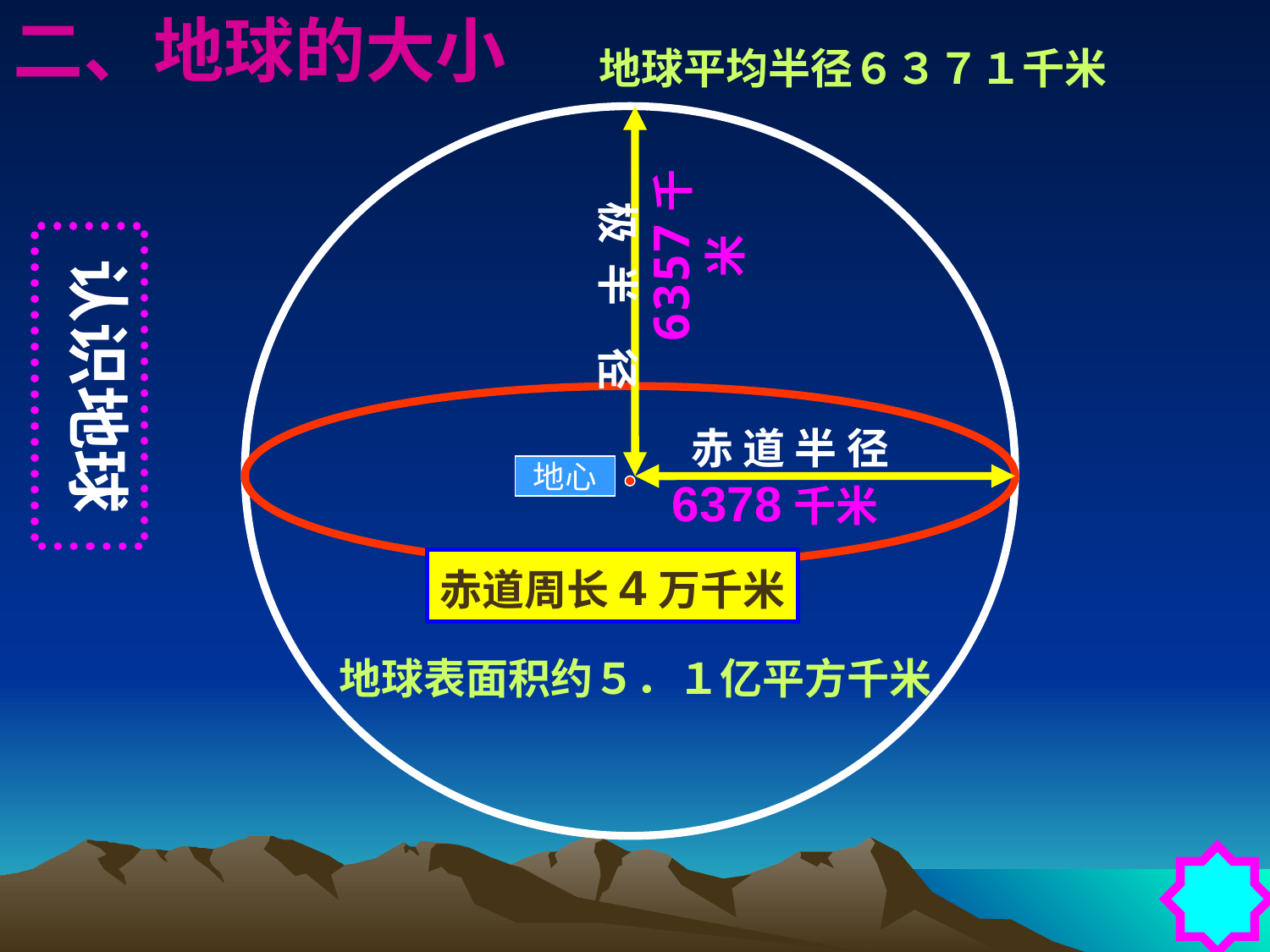

二、地球的大小

地球平均半径６３７１千米

极  半　径
6357千米
认识地球

赤 道 半 径
地心
6378千米

赤道周长4万千米
地球表面积约５．１亿平方千米